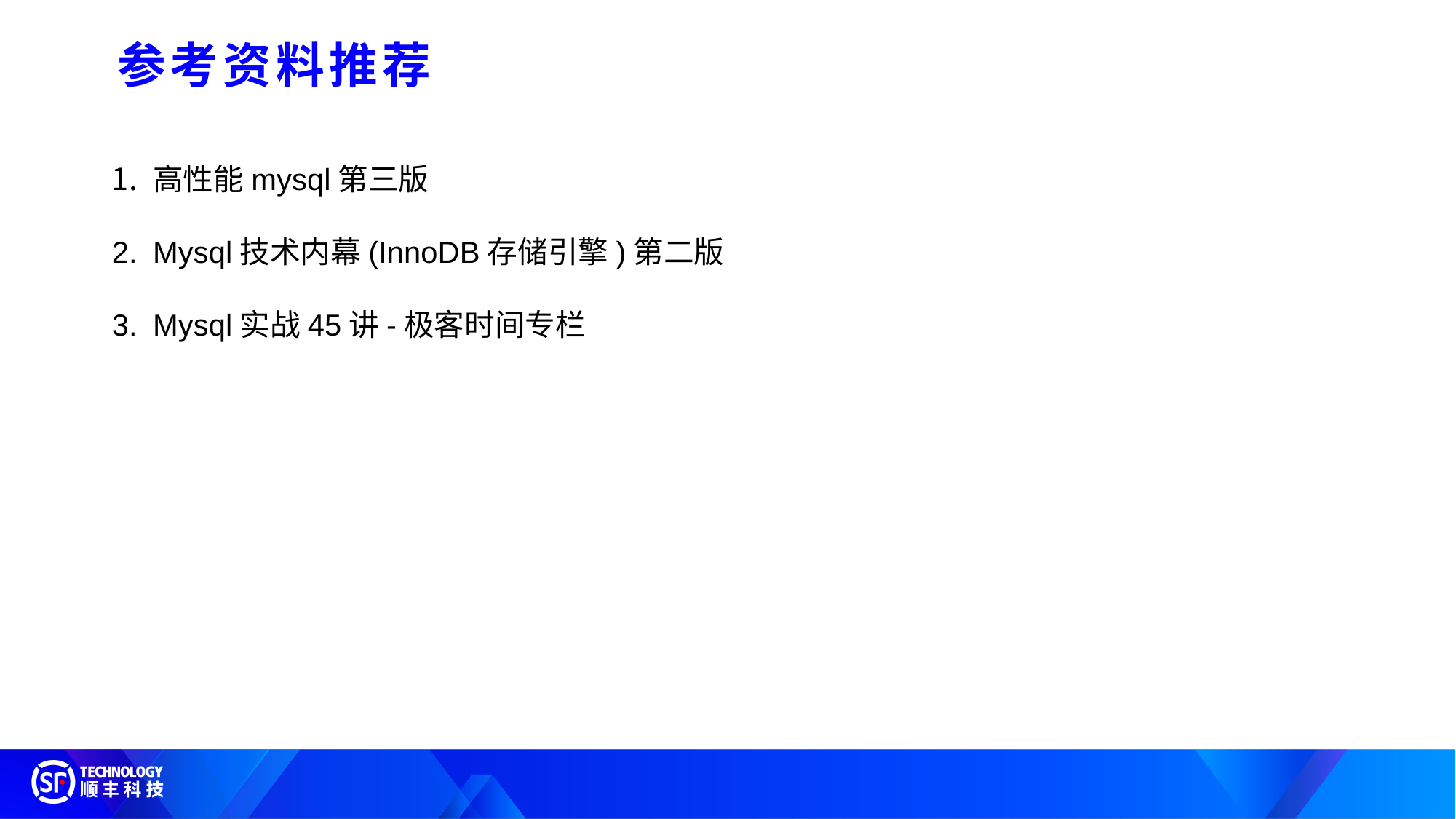

参考资料推荐

高性能mysql第三版

Mysql技术内幕(InnoDB存储引擎)第二版

Mysql实战45讲-极客时间专栏